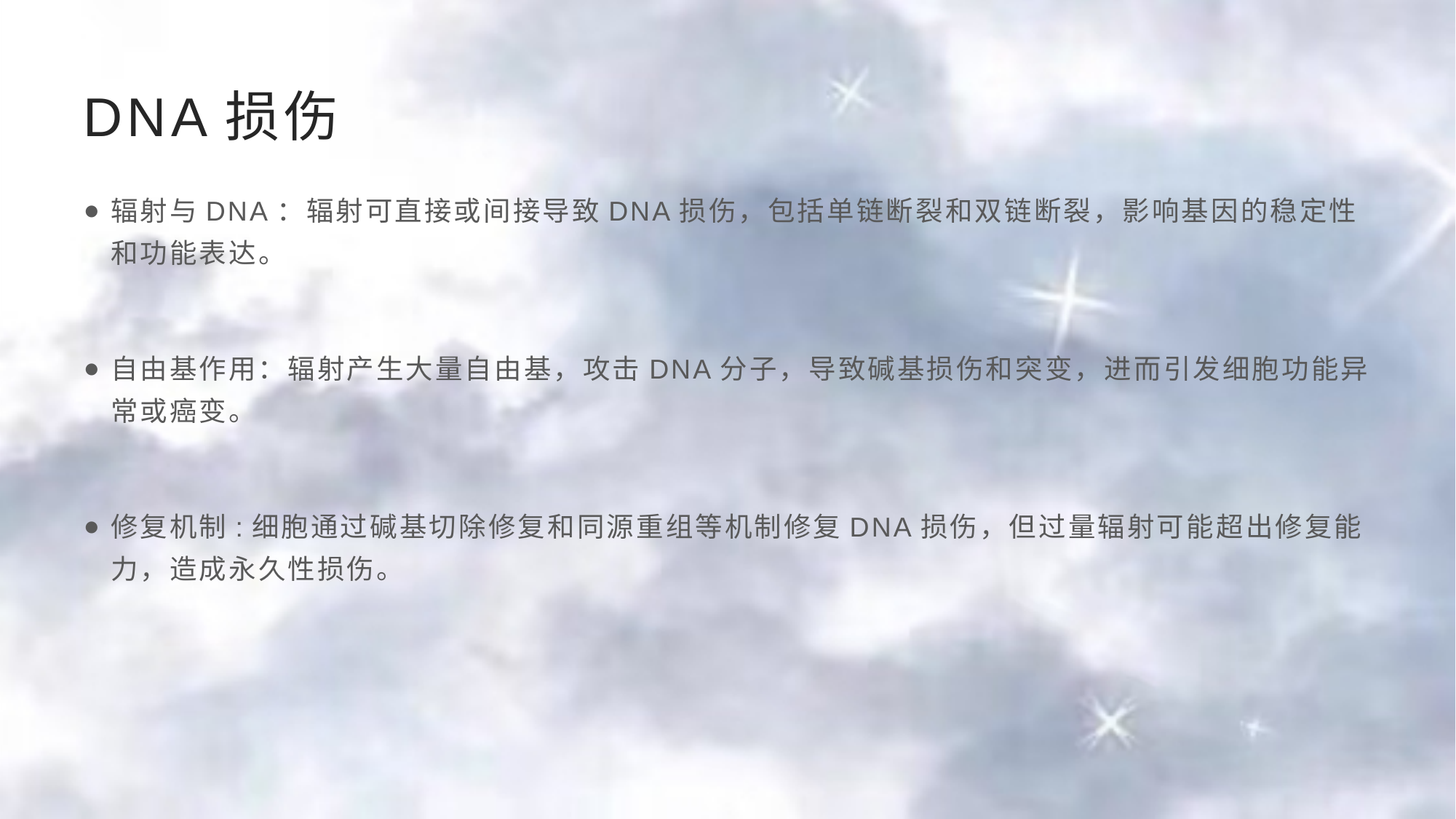

# DNA损伤
辐射与DNA：辐射可直接或间接导致DNA损伤，包括单链断裂和双链断裂，影响基因的稳定性和功能表达。

自由基作用：辐射产生大量自由基，攻击DNA分子，导致碱基损伤和突变，进而引发细胞功能异常或癌变。

修复机制:细胞通过碱基切除修复和同源重组等机制修复DNA损伤，但过量辐射可能超出修复能力，造成永久性损伤。